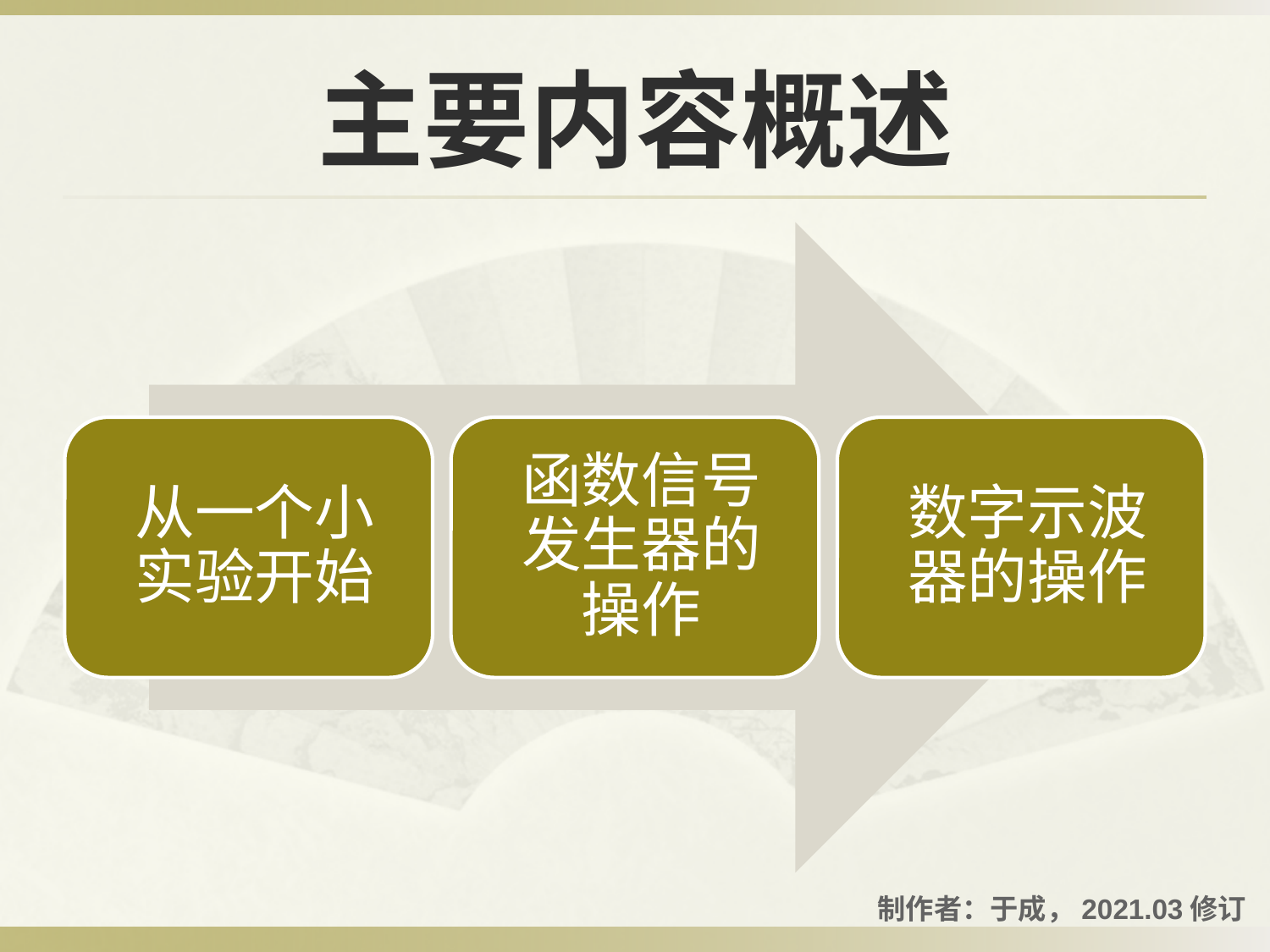

# 主要内容概述
从一个小实验开始
函数信号发生器的操作
数字示波器的操作
制作者：于成，2021.03修订